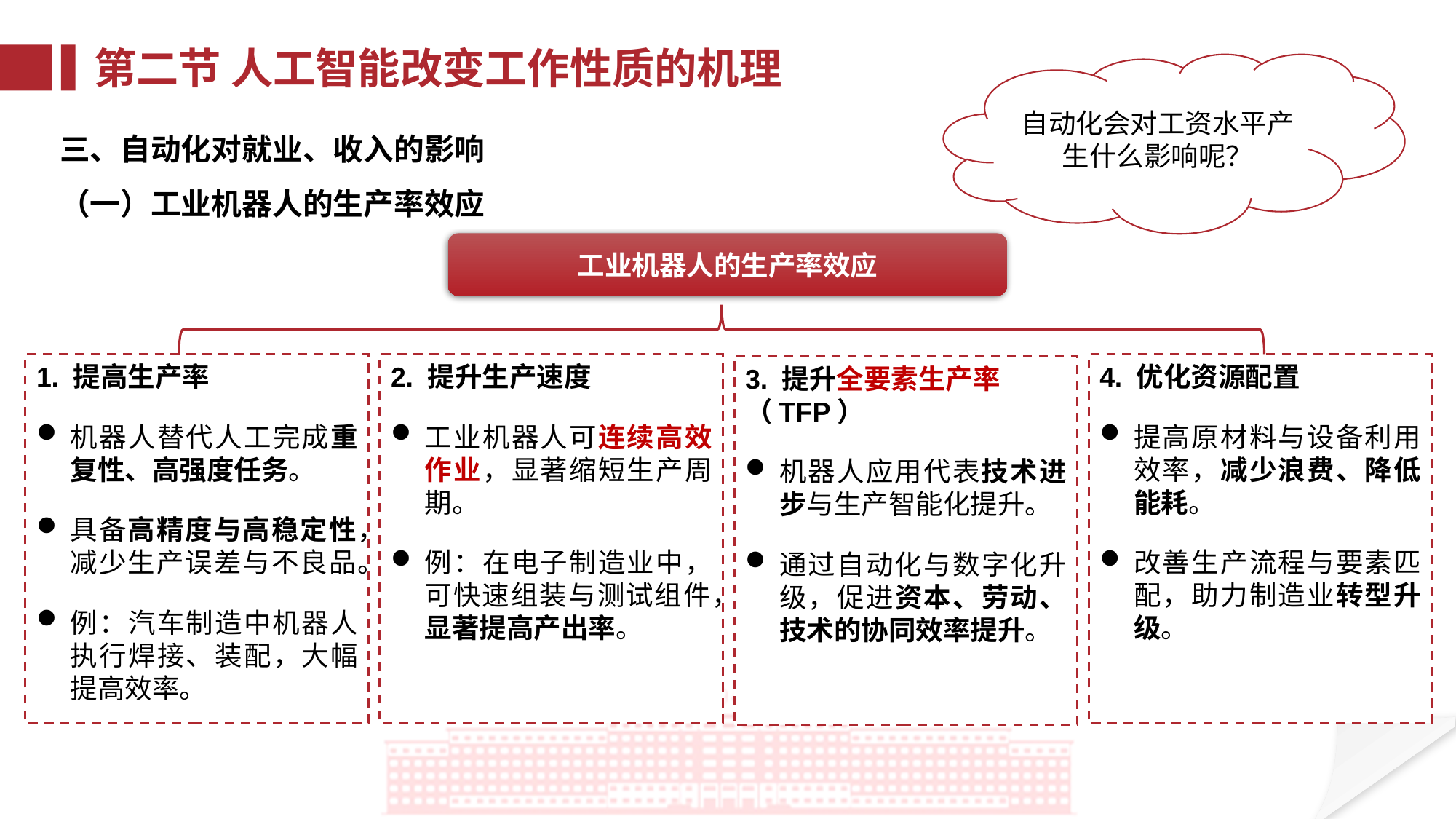

第二节 人工智能改变工作性质的机理
自动化会对工资水平产生什么影响呢？
三、自动化对就业、收入的影响
（一）工业机器人的生产率效应
工业机器人的生产率效应
1. 提高生产率
机器人替代人工完成重复性、高强度任务。
具备高精度与高稳定性，减少生产误差与不良品。
例：汽车制造中机器人执行焊接、装配，大幅提高效率。
2. 提升生产速度
工业机器人可连续高效作业，显著缩短生产周期。
例：在电子制造业中，可快速组装与测试组件，显著提高产出率。
4. 优化资源配置
提高原材料与设备利用效率，减少浪费、降低能耗。
改善生产流程与要素匹配，助力制造业转型升级。
3. 提升全要素生产率（TFP）
机器人应用代表技术进步与生产智能化提升。
通过自动化与数字化升级，促进资本、劳动、技术的协同效率提升。